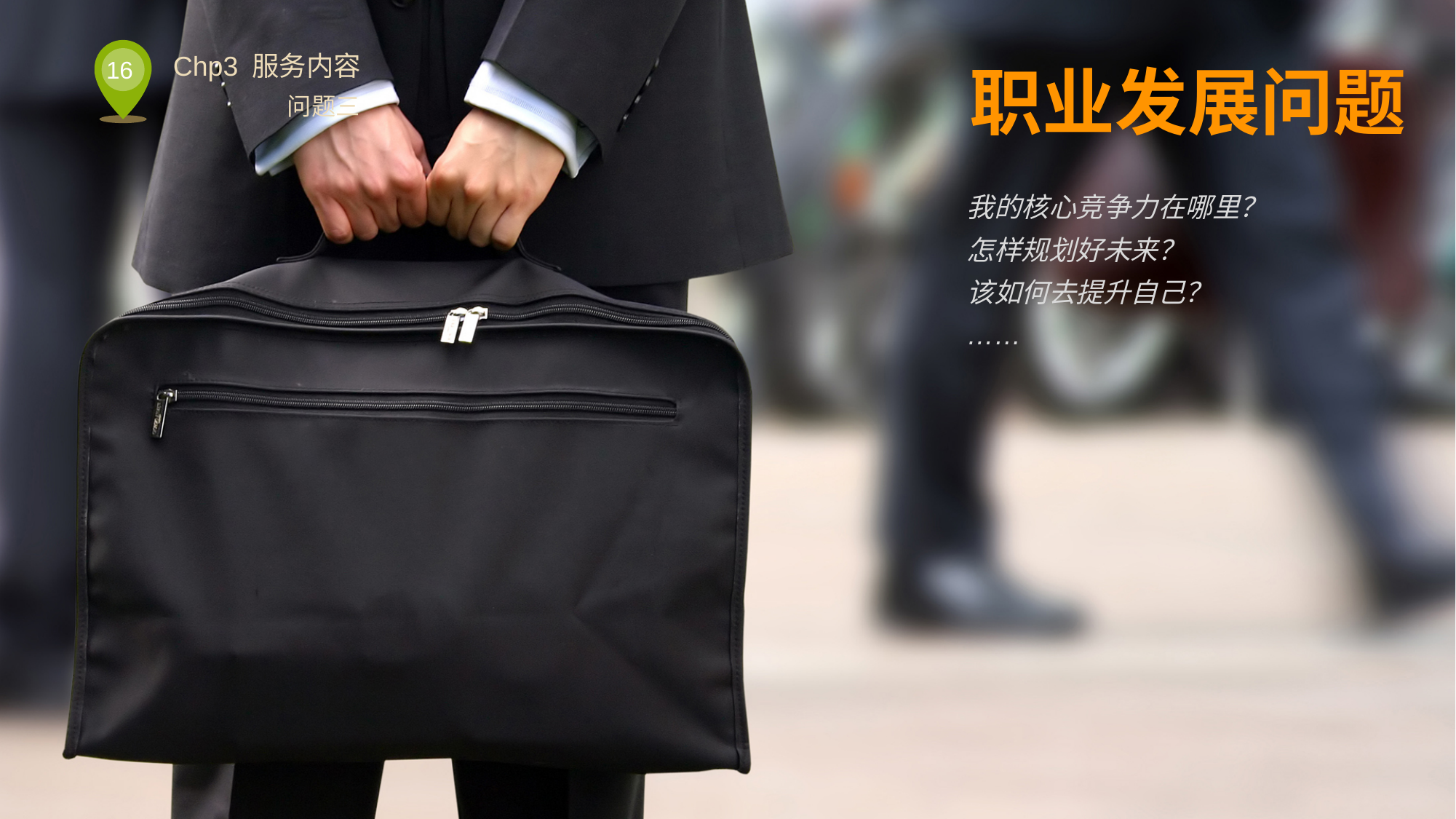

职业发展问题
问题三
我的核心竞争力在哪里？
怎样规划好未来？
该如何去提升自己？
……